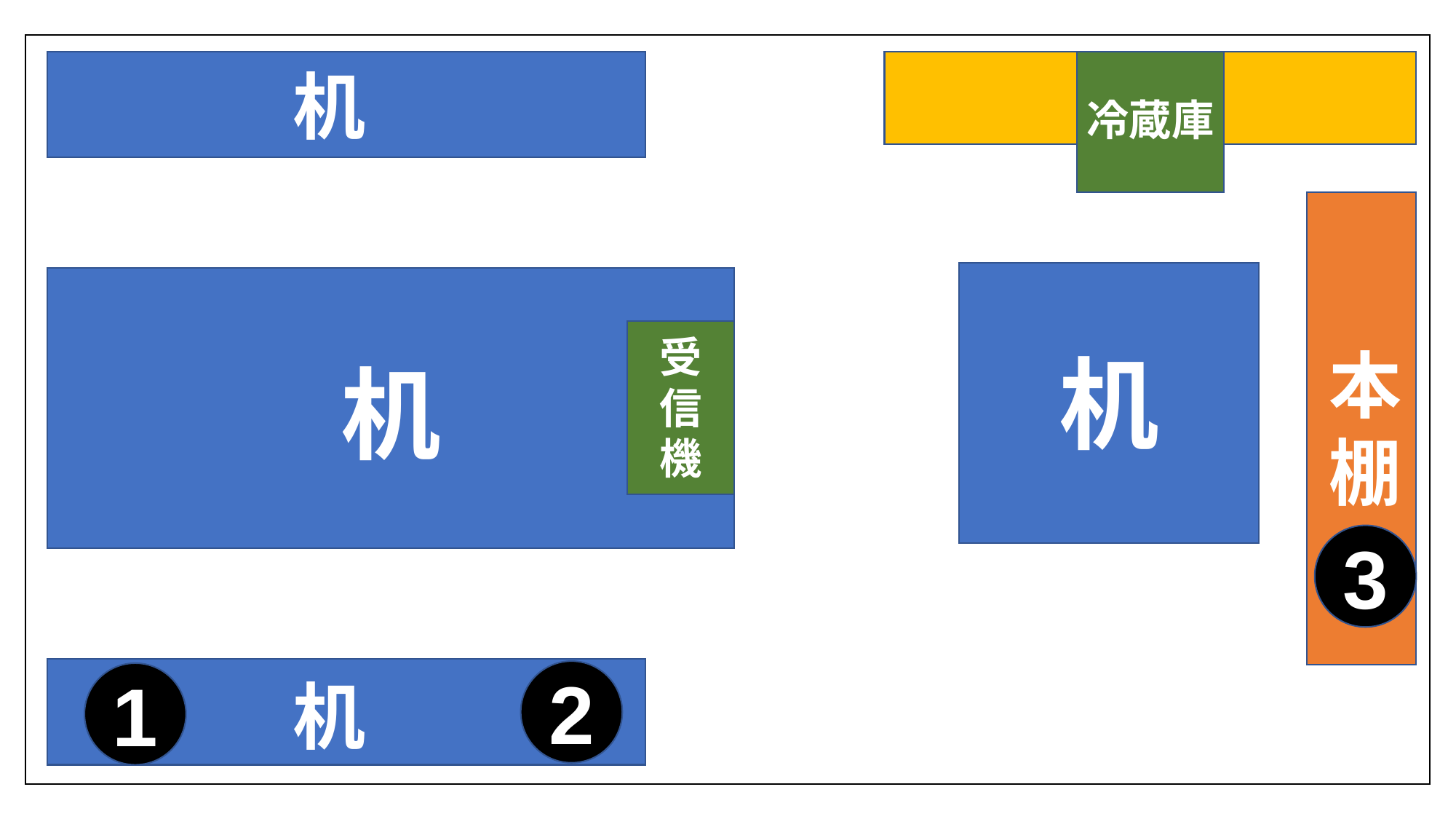

机

冷蔵庫

机

受
信
機
机

机
本
棚
3
2
1